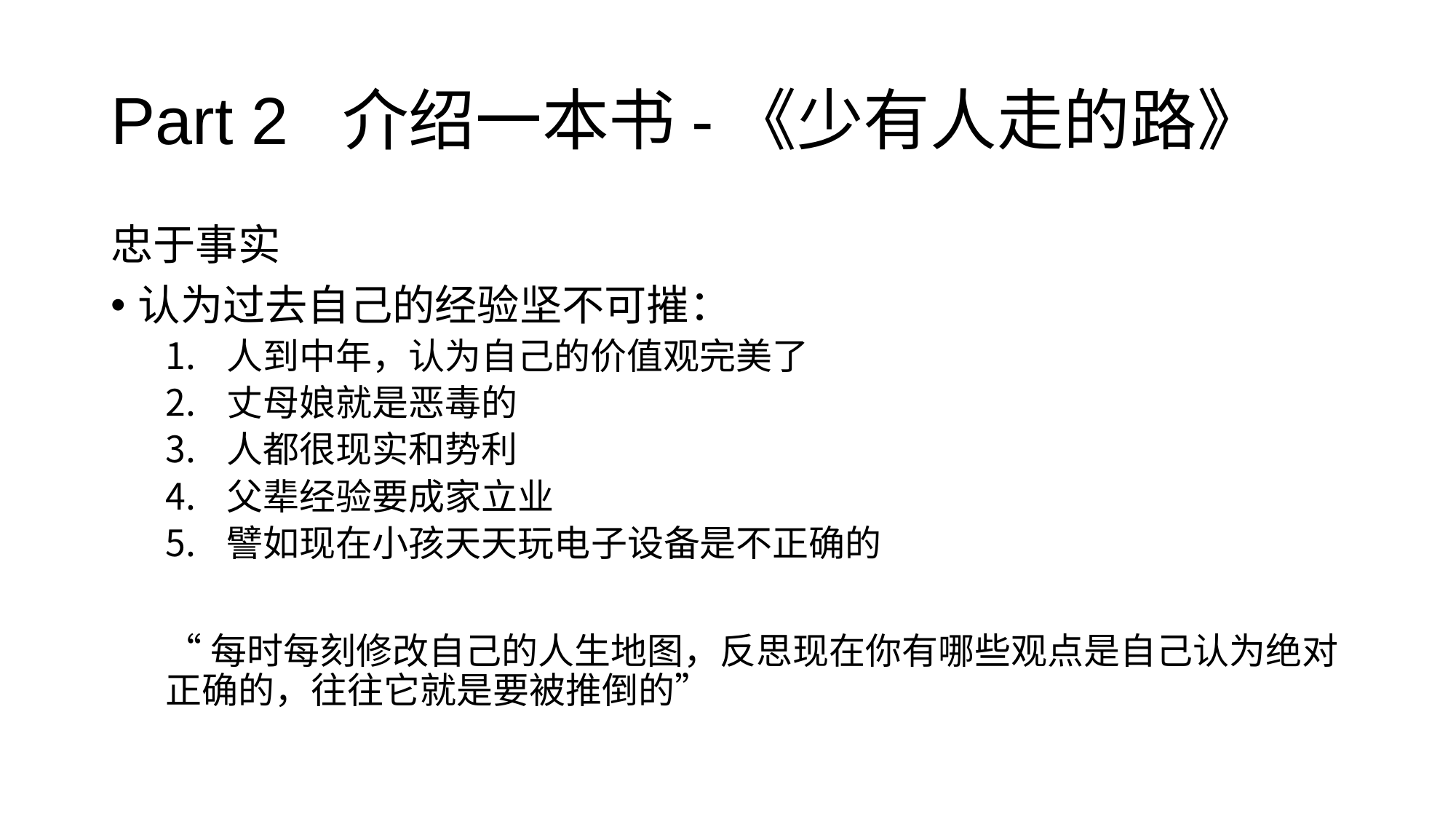

# Part 2  介绍一本书-《少有人走的路》
忠于事实
认为过去自己的经验坚不可摧：
人到中年，认为自己的价值观完美了
丈母娘就是恶毒的
人都很现实和势利
父辈经验要成家立业
譬如现在小孩天天玩电子设备是不正确的

“每时每刻修改自己的人生地图，反思现在你有哪些观点是自己认为绝对正确的，往往它就是要被推倒的”